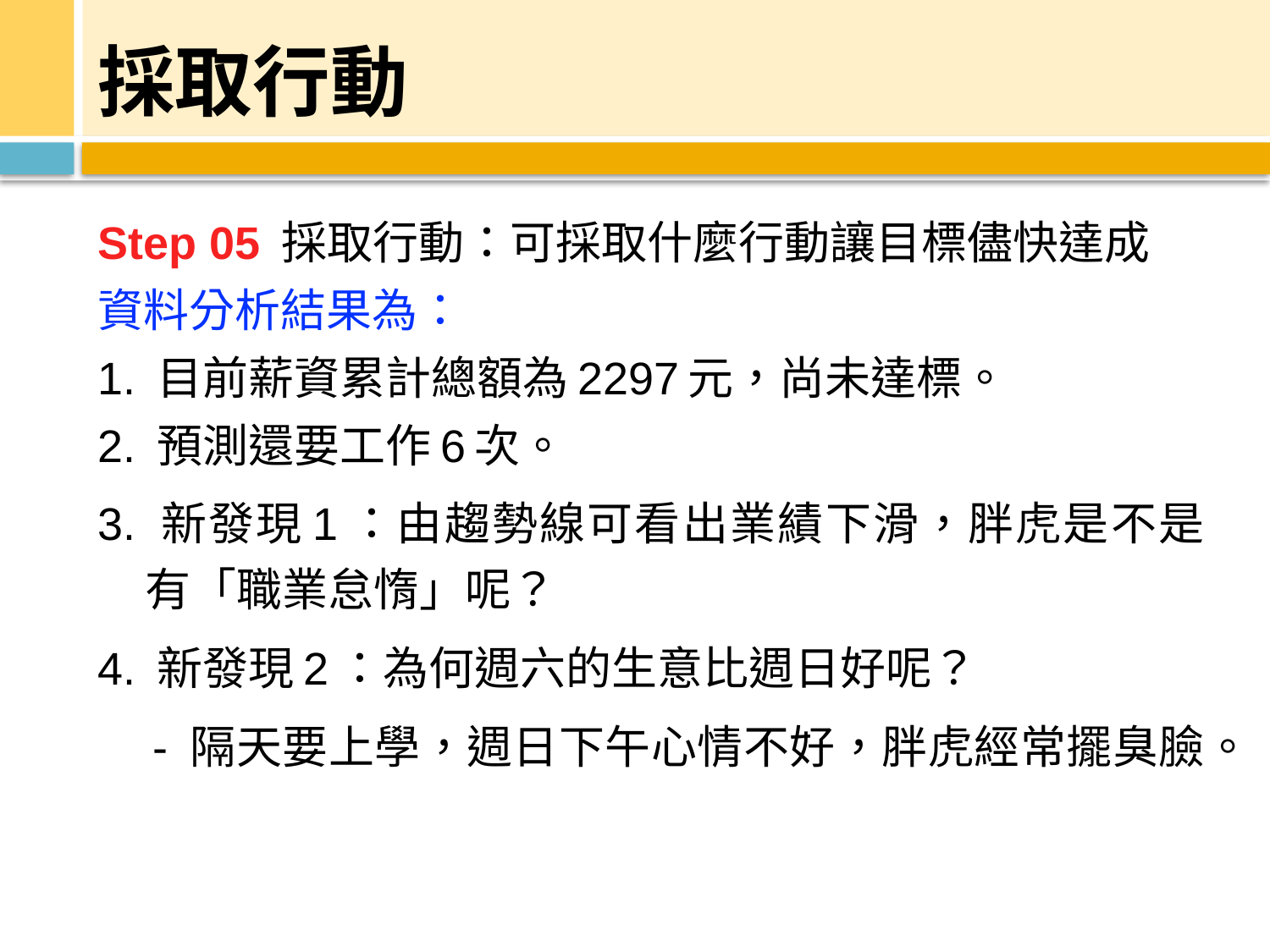

# 採取行動
Step 05 採取行動：可採取什麼行動讓目標儘快達成
資料分析結果為：
1. 目前薪資累計總額為2297元，尚未達標。
2. 預測還要工作6次。
3. 新發現1：由趨勢線可看出業績下滑，胖虎是不是有「職業怠惰」呢？
4. 新發現2：為何週六的生意比週日好呢？
　- 隔天要上學，週日下午心情不好，胖虎經常擺臭臉。